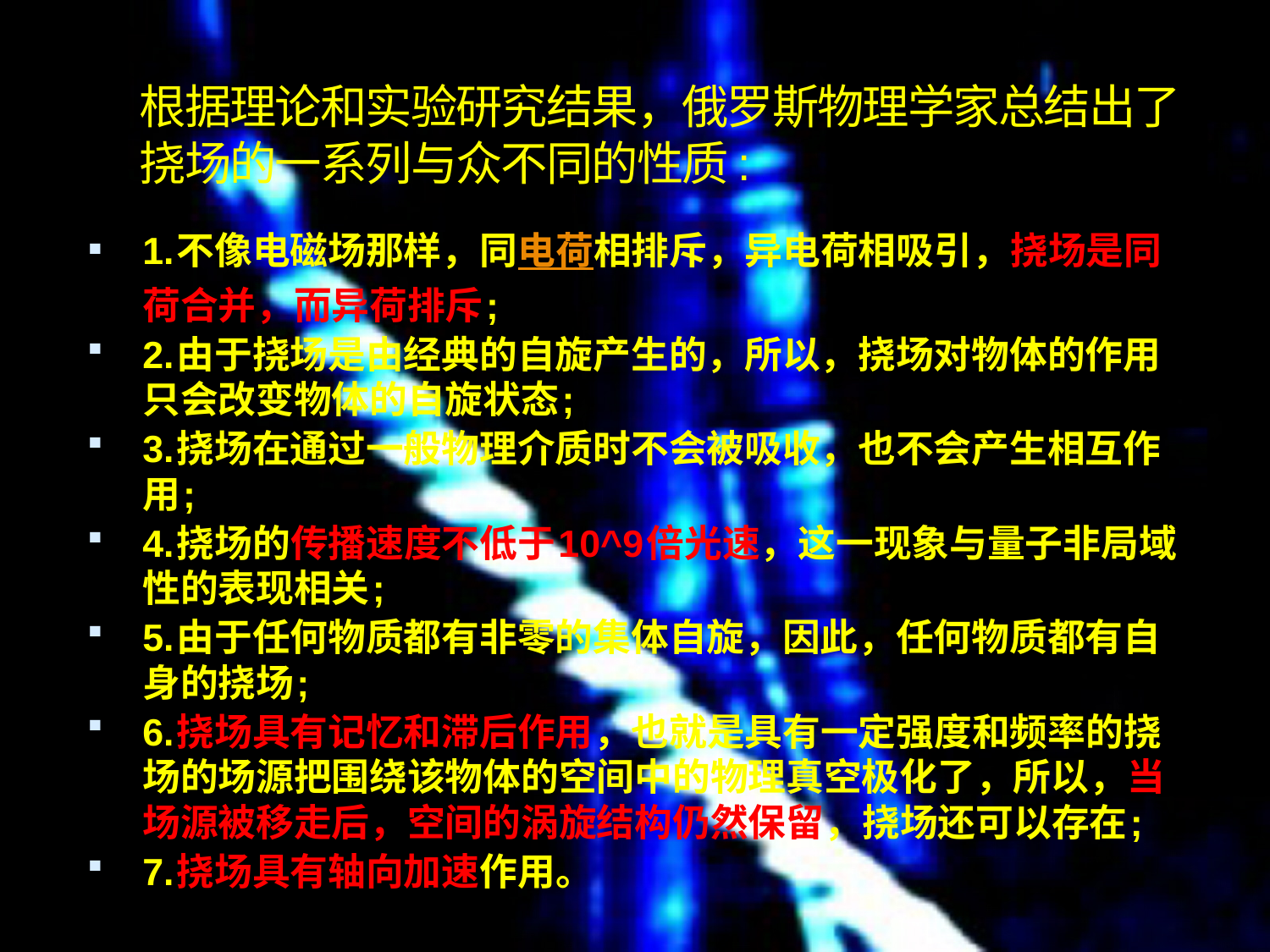

# 根据理论和实验研究结果，俄罗斯物理学家总结出了挠场的一系列与众不同的性质:

1.不像电磁场那样，同电荷相排斥，异电荷相吸引，挠场是同荷合并，而异荷排斥;
2.由于挠场是由经典的自旋产生的，所以，挠场对物体的作用只会改变物体的自旋状态;
3.挠场在通过一般物理介质时不会被吸收，也不会产生相互作用;
4.挠场的传播速度不低于10^9倍光速，这一现象与量子非局域性的表现相关;
5.由于任何物质都有非零的集体自旋，因此，任何物质都有自身的挠场;
6.挠场具有记忆和滞后作用，也就是具有一定强度和频率的挠场的场源把围绕该物体的空间中的物理真空极化了，所以，当场源被移走后，空间的涡旋结构仍然保留，挠场还可以存在;
7.挠场具有轴向加速作用。